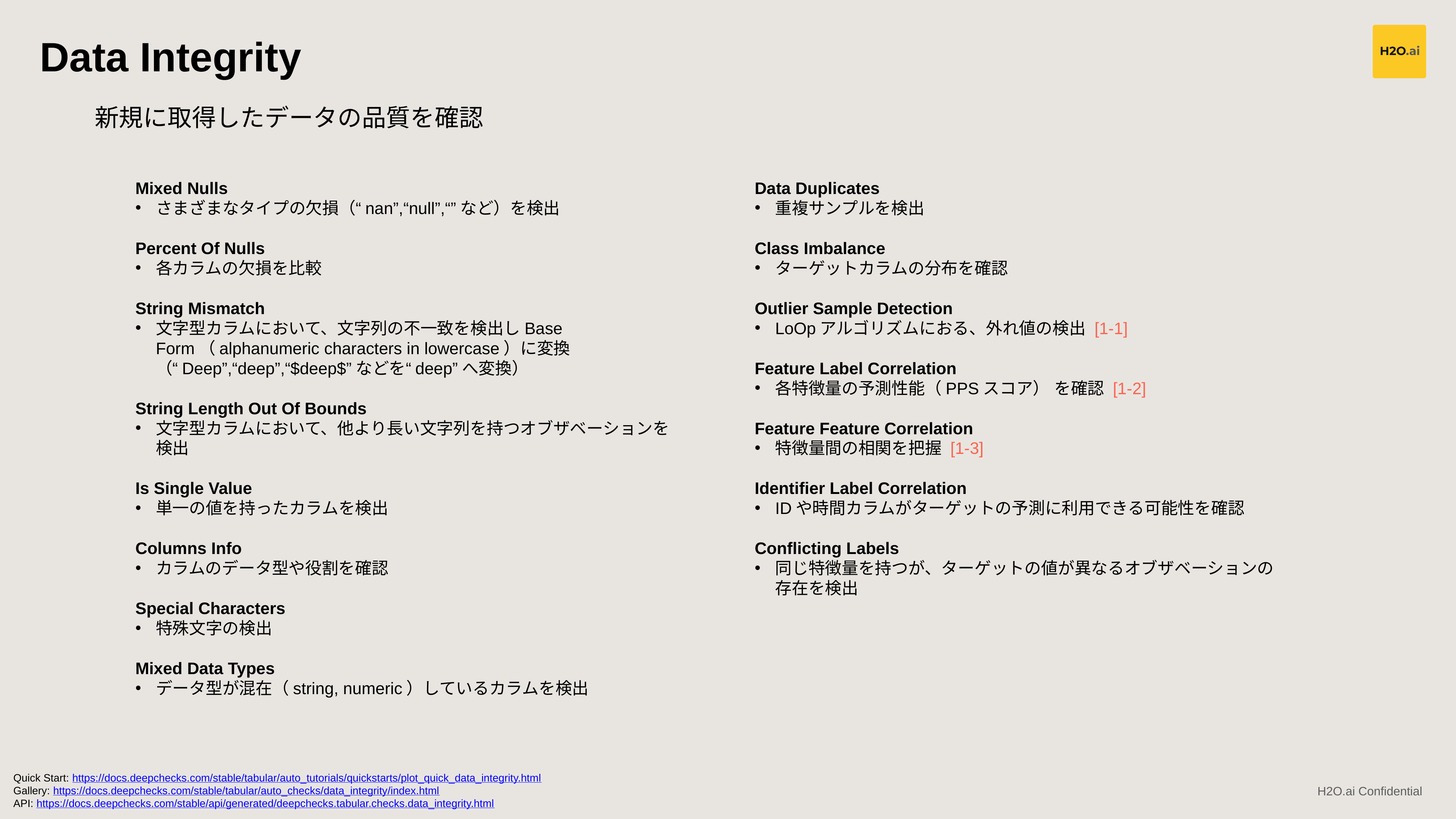

Data Integrity
新規に取得したデータの品質を確認
Mixed Nulls
さまざまなタイプの欠損（“nan”,“null”,“”など）を検出

Percent Of Nulls
各カラムの欠損を比較

String Mismatch
文字型カラムにおいて、文字列の不一致を検出しBase Form（alphanumeric characters in lowercase）に変換（“Deep”,“deep”,“$deep$”などを“deep”へ変換）

String Length Out Of Bounds
文字型カラムにおいて、他より長い文字列を持つオブザベーションを検出

Is Single Value
単一の値を持ったカラムを検出

Columns Info
カラムのデータ型や役割を確認

Special Characters
特殊文字の検出

Mixed Data Types
データ型が混在（string, numeric）しているカラムを検出

Data Duplicates
重複サンプルを検出

Class Imbalance
ターゲットカラムの分布を確認

Outlier Sample Detection
LoOpアルゴリズムにおる、外れ値の検出 [1-1]

Feature Label Correlation
各特徴量の予測性能（PPSスコア） を確認 [1-2]

Feature Feature Correlation
特徴量間の相関を把握 [1-3]

Identifier Label Correlation
IDや時間カラムがターゲットの予測に利用できる可能性を確認

Conflicting Labels
同じ特徴量を持つが、ターゲットの値が異なるオブザベーションの存在を検出

Quick Start: https://docs.deepchecks.com/stable/tabular/auto_tutorials/quickstarts/plot_quick_data_integrity.html
Gallery: https://docs.deepchecks.com/stable/tabular/auto_checks/data_integrity/index.html
API: https://docs.deepchecks.com/stable/api/generated/deepchecks.tabular.checks.data_integrity.html